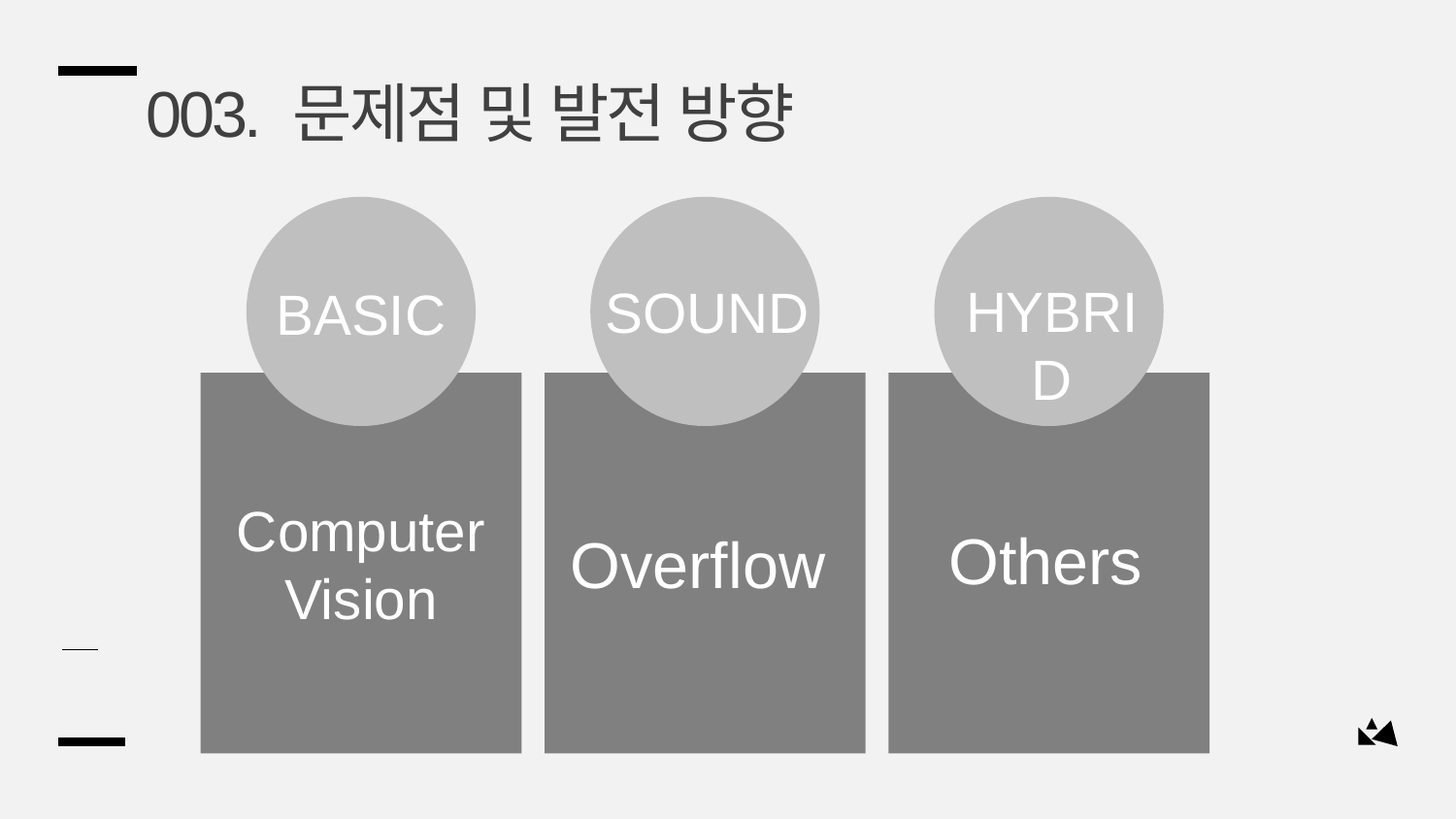

003. 문제점 및 발전 방향

HYBRID
SOUND
BASIC
Computer Vision

Others
Overflow